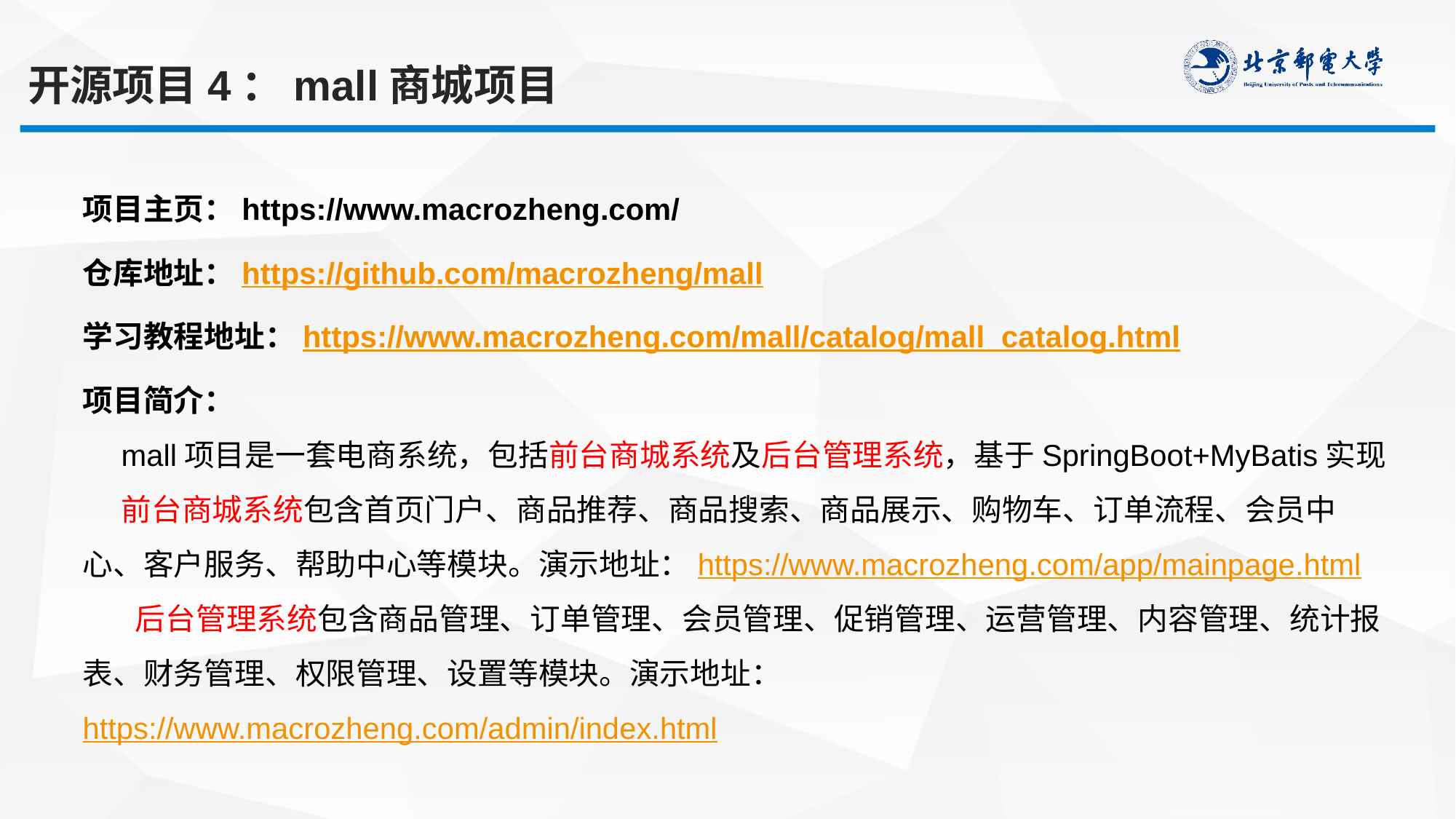

开源项目4：mall商城项目

项目主页：https://www.macrozheng.com/
仓库地址：https://github.com/macrozheng/mall
学习教程地址：https://www.macrozheng.com/mall/catalog/mall_catalog.html
项目简介：
mall项目是一套电商系统，包括前台商城系统及后台管理系统，基于SpringBoot+MyBatis实现
前台商城系统包含首页门户、商品推荐、商品搜索、商品展示、购物车、订单流程、会员中心、客户服务、帮助中心等模块。演示地址：https://www.macrozheng.com/app/mainpage.html
 后台管理系统包含商品管理、订单管理、会员管理、促销管理、运营管理、内容管理、统计报表、财务管理、权限管理、设置等模块。演示地址：https://www.macrozheng.com/admin/index.html